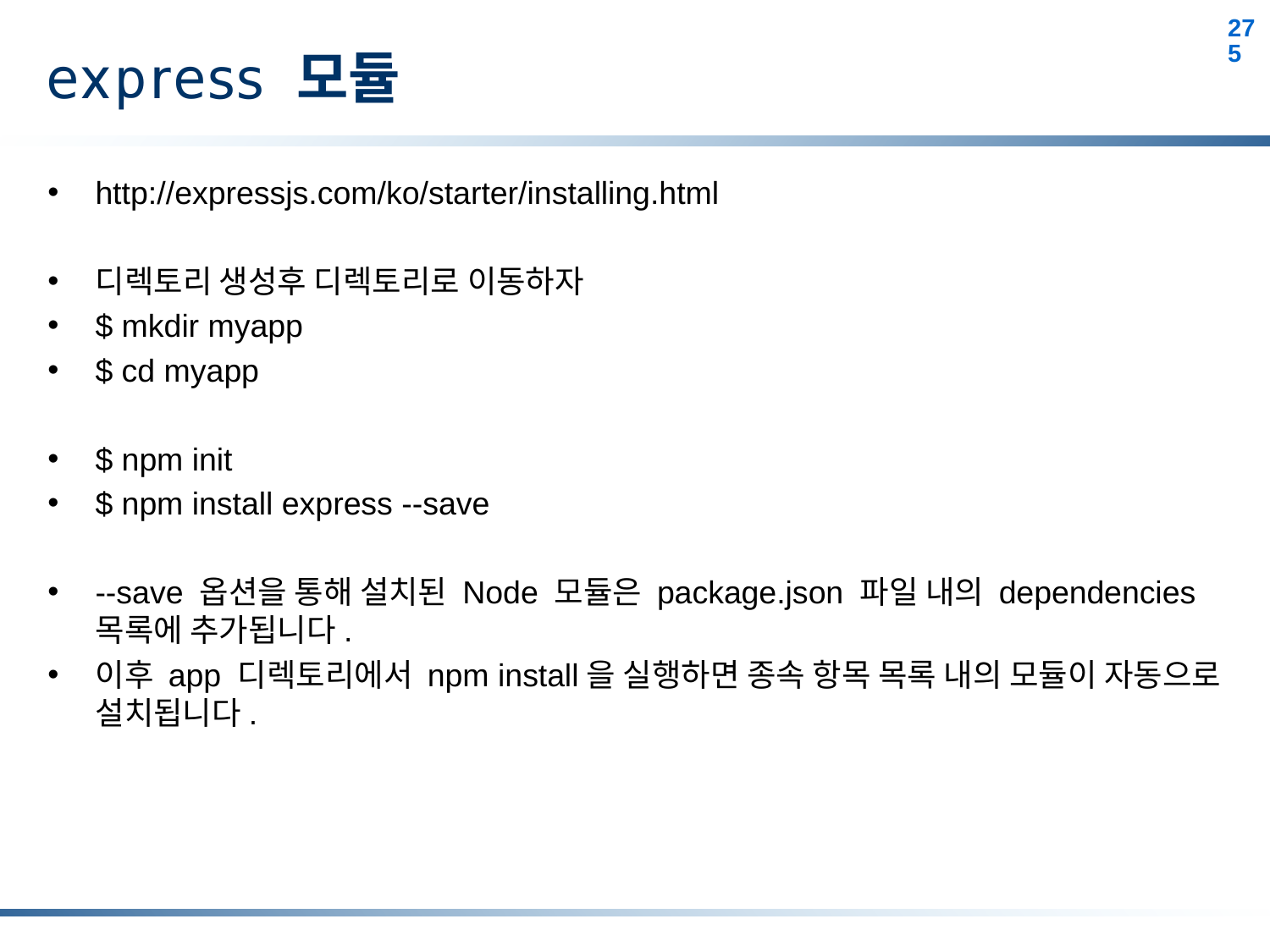

# express 모듈
http://expressjs.com/ko/starter/installing.html

디렉토리 생성후 디렉토리로 이동하자
$ mkdir myapp
$ cd myapp

$ npm init
$ npm install express --save

--save 옵션을 통해 설치된 Node 모듈은 package.json 파일 내의 dependencies 목록에 추가됩니다.
이후 app 디렉토리에서 npm install을 실행하면 종속 항목 목록 내의 모듈이 자동으로 설치됩니다.